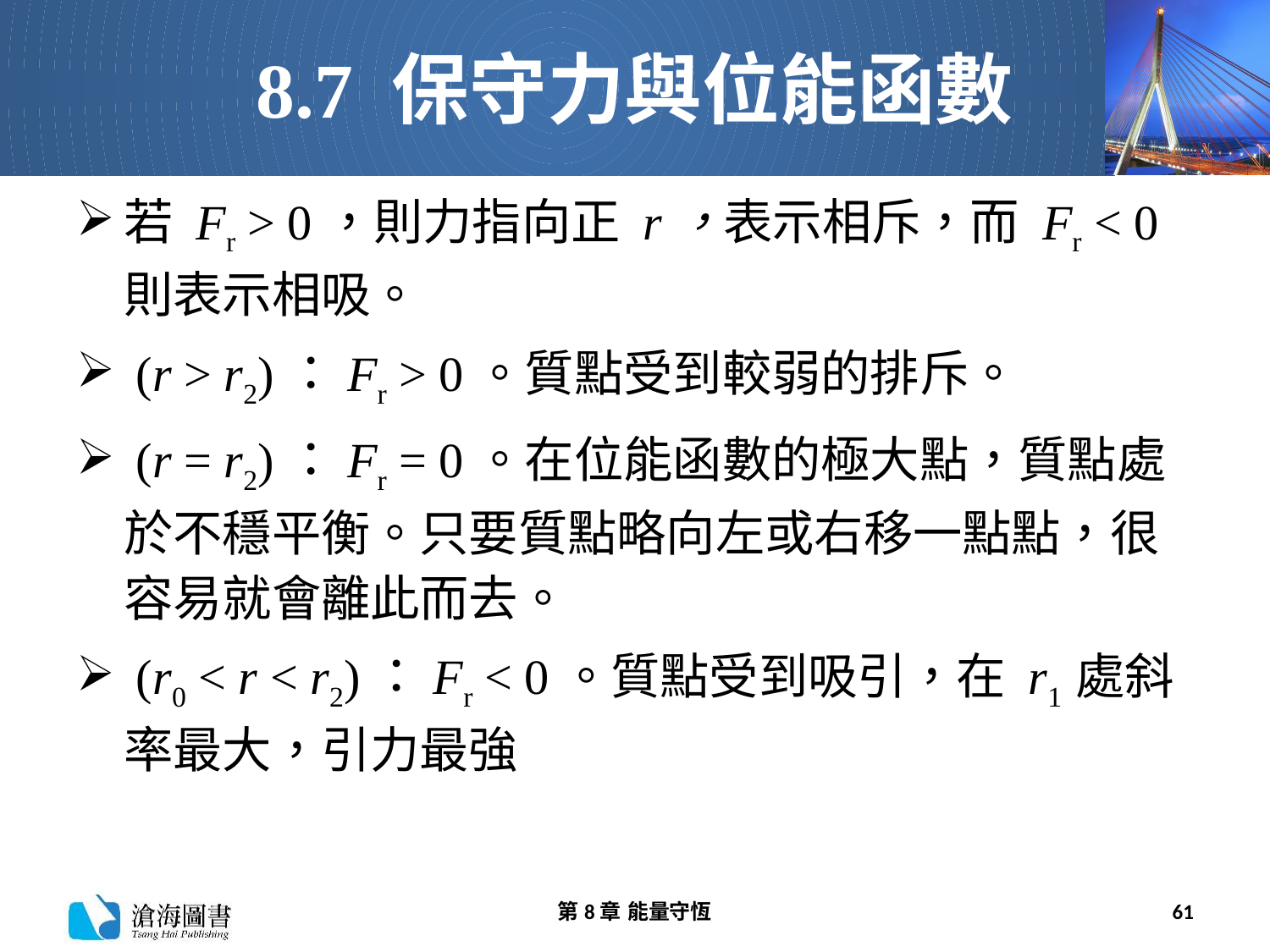

# 8.7 保守力與位能函數
若 Fr > 0，則力指向正 r，表示相斥，而 Fr < 0 則表示相吸。
 (r > r2)：Fr > 0。質點受到較弱的排斥。
 (r = r2)：Fr = 0。在位能函數的極大點，質點處於不穩平衡。只要質點略向左或右移一點點，很容易就會離此而去。
 (r0 < r < r2)：Fr < 0。質點受到吸引，在 r1 處斜率最大，引力最強
第8章 能量守恆
61